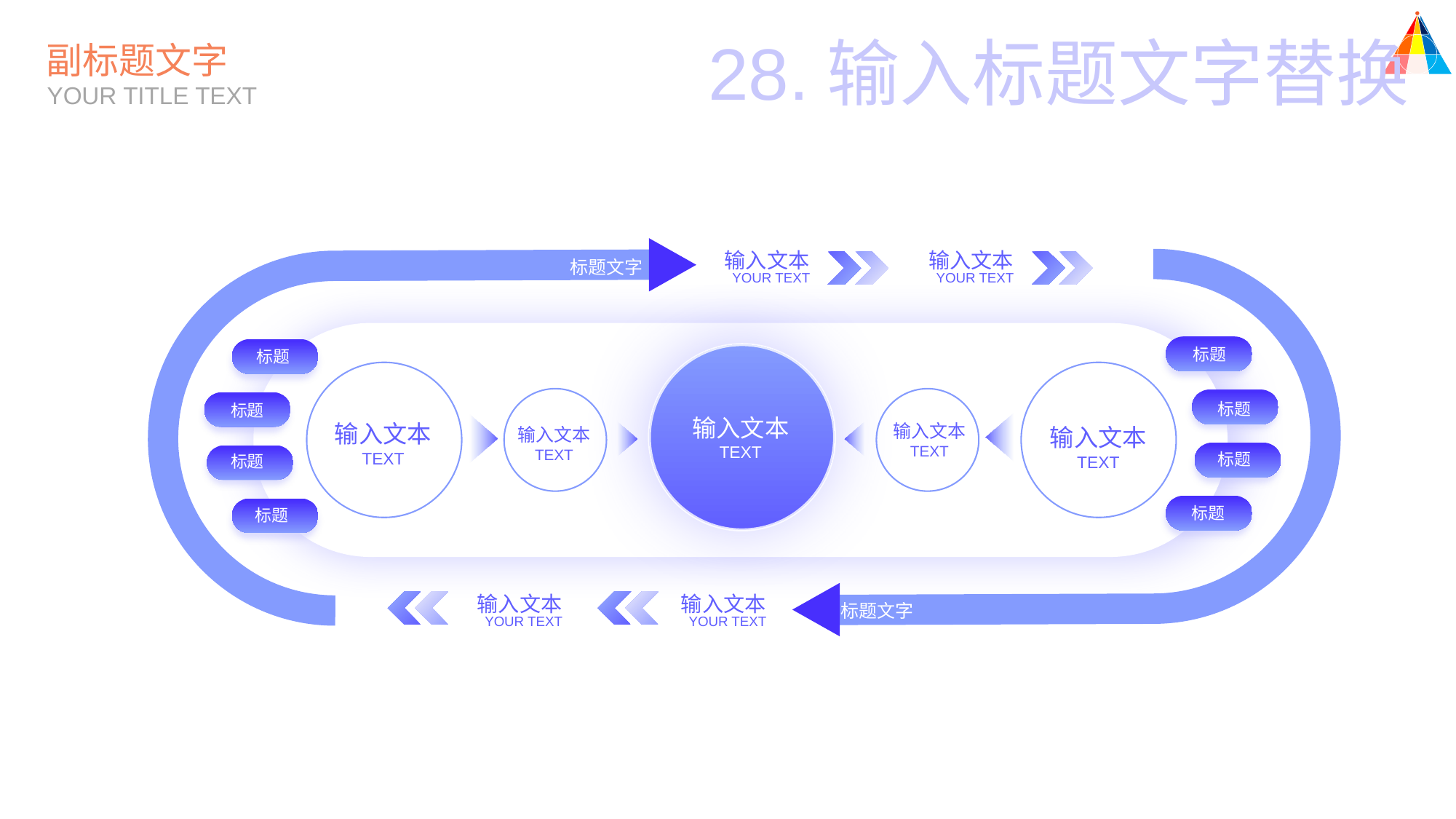

28.输入标题文字替换
副标题文字
YOUR TITLE TEXT

输入文本
输入文本
标题文字

YOUR TEXT
YOUR TEXT

标题

标题

标题
标题
输入文本
TEXT

输入文本
TEXT

输入文本
TEXT
输入文本
TEXT
输入文本
TEXT

标题

标题

标题

标题
输入文本
输入文本

标题文字
YOUR TEXT
YOUR TEXT